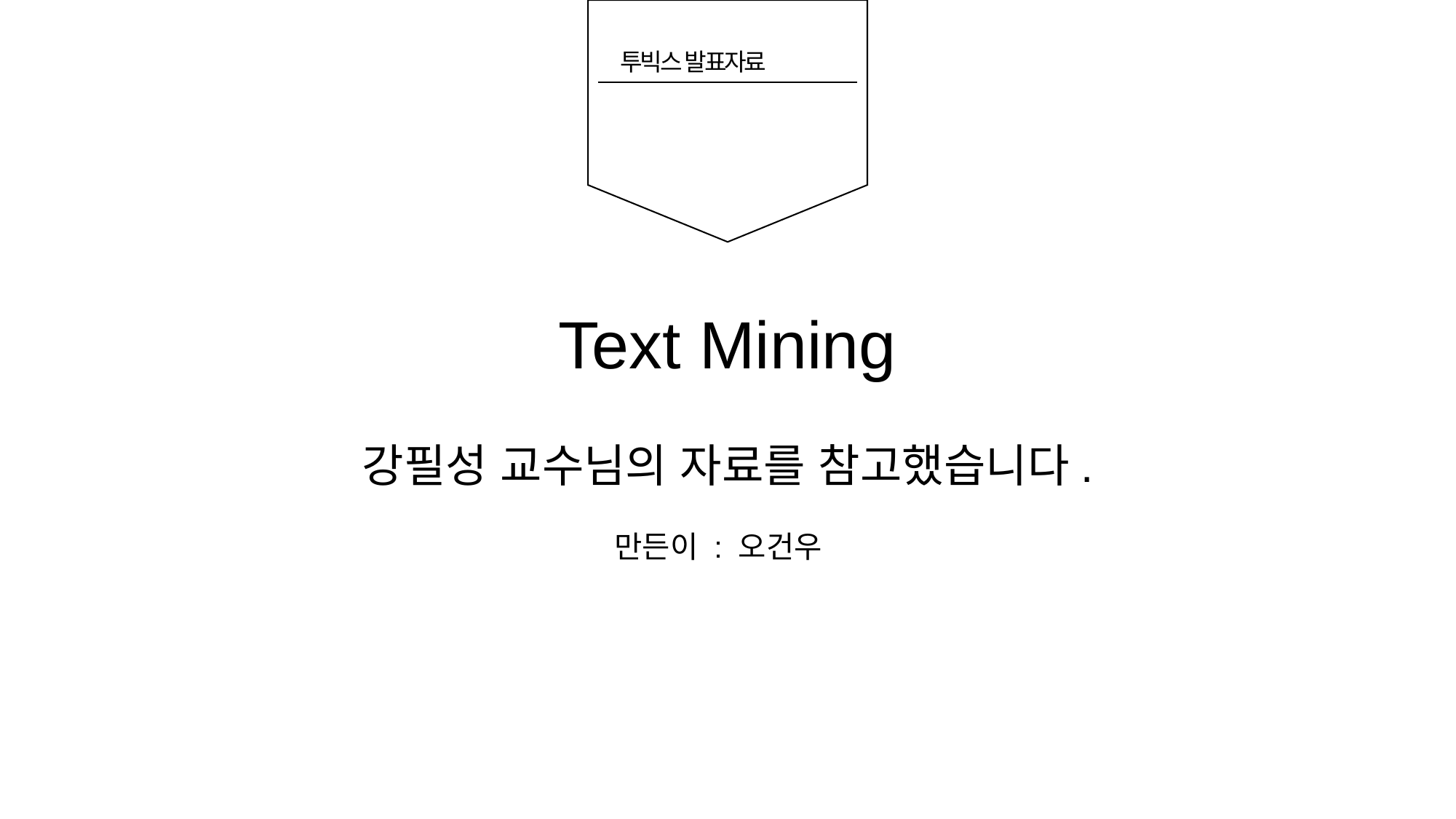

투빅스 발표자료
Text Mining

강필성 교수님의 자료를 참고했습니다.
만든이 : 오건우